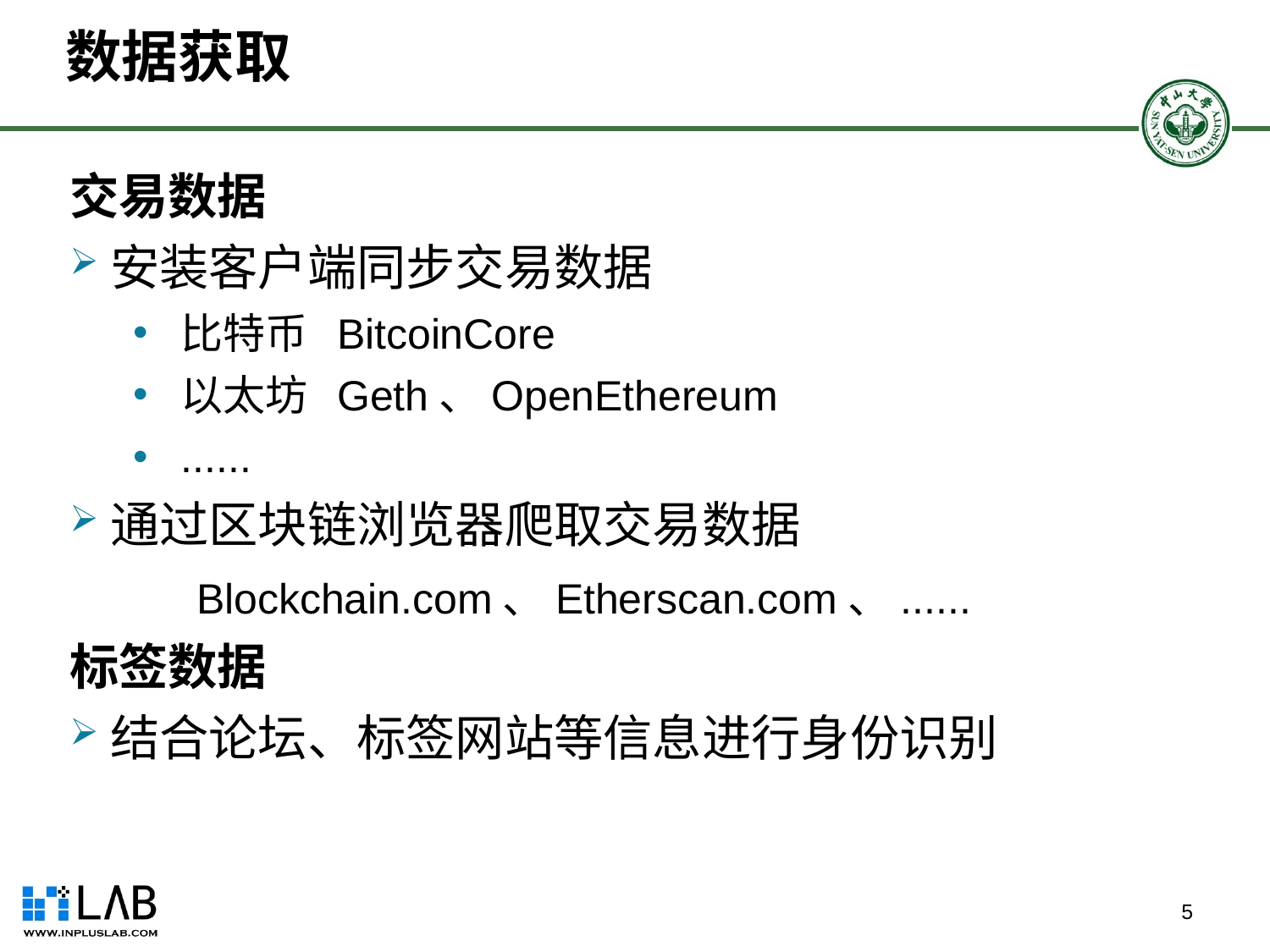

# 数据获取
交易数据
安装客户端同步交易数据
比特币  BitcoinCore
以太坊  Geth、OpenEthereum
......
通过区块链浏览器爬取交易数据
	Blockchain.com、Etherscan.com、......
标签数据
结合论坛、标签网站等信息进行身份识别